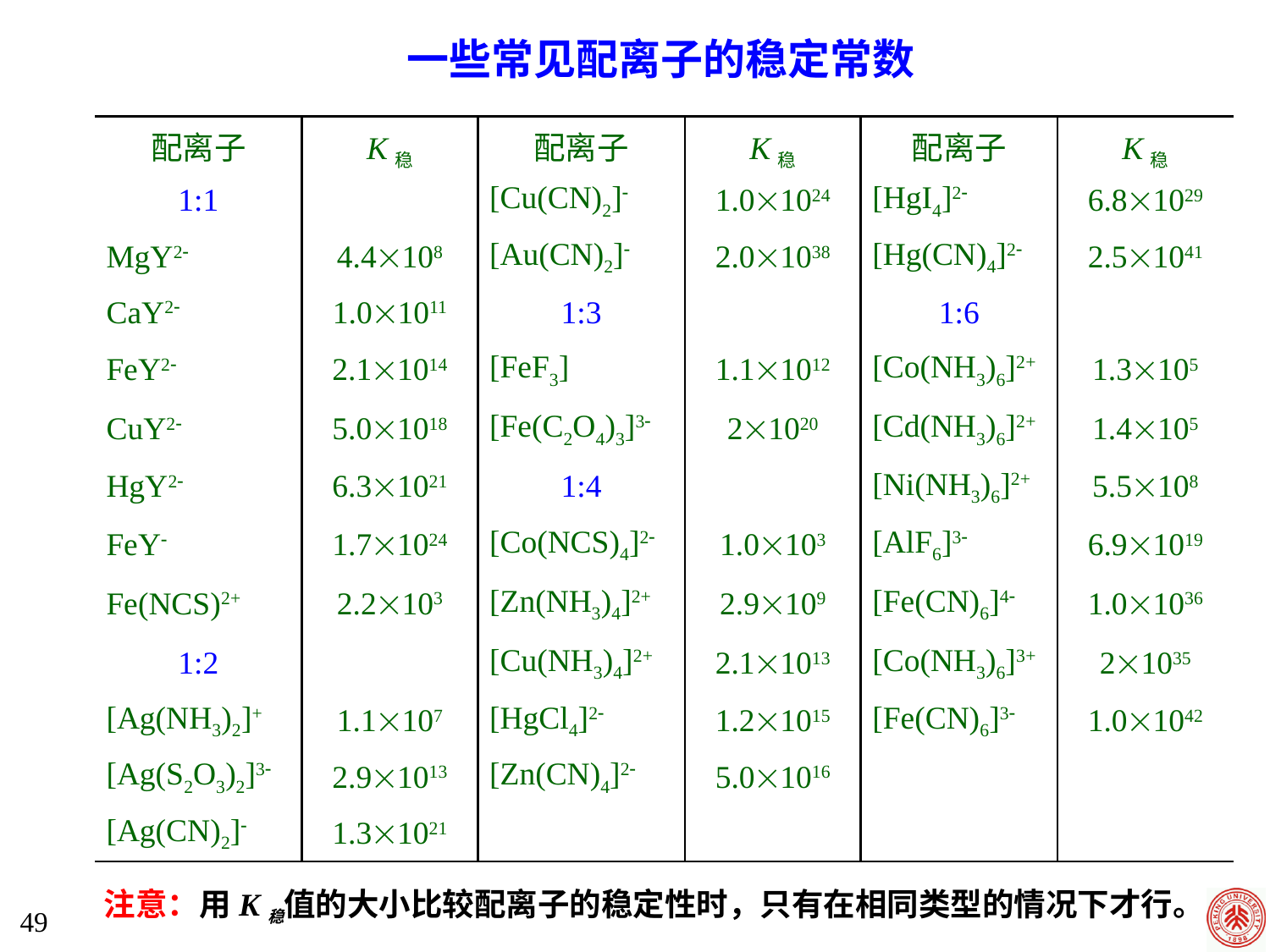

一些常见配离子的稳定常数
| 配离子 | K稳 | 配离子 | K稳 | 配离子 | K稳 |
| --- | --- | --- | --- | --- | --- |
| 1:1 |  | [Cu(CN)2]− | 1.0×1024 | [HgI4]2− | 6.8×1029 |
| MgY2− | 4.4×108 | [Au(CN)2]− | 2.0×1038 | [Hg(CN)4]2− | 2.5×1041 |
| CaY2− | 1.0×1011 | 1:3 |  | 1:6 |  |
| FeY2− | 2.1×1014 | [FeF3] | 1.1×1012 | [Co(NH3)6]2+ | 1.3×105 |
| CuY2− | 5.0×1018 | [Fe(C2O4)3]3− | 2×1020 | [Cd(NH3)6]2+ | 1.4×105 |
| HgY2− | 6.3×1021 | 1:4 |  | [Ni(NH3)6]2+ | 5.5×108 |
| FeY− | 1.7×1024 | [Co(NCS)4]2− | 1.0×103 | [AlF6]3− | 6.9×1019 |
| Fe(NCS)2+ | 2.2×103 | [Zn(NH3)4]2+ | 2.9×109 | [Fe(CN)6]4− | 1.0×1036 |
| 1:2 |  | [Cu(NH3)4]2+ | 2.1×1013 | [Co(NH3)6]3+ | 2×1035 |
| [Ag(NH3)2]+ | 1.1×107 | [HgCl4]2− | 1.2×1015 | [Fe(CN)6]3− | 1.0×1042 |
| [Ag(S2O3)2]3− | 2.9×1013 | [Zn(CN)4]2− | 5.0×1016 |  |  |
| [Ag(CN)2]− | 1.3×1021 |  |  |  |  |
注意：用K稳值的大小比较配离子的稳定性时，只有在相同类型的情况下才行。